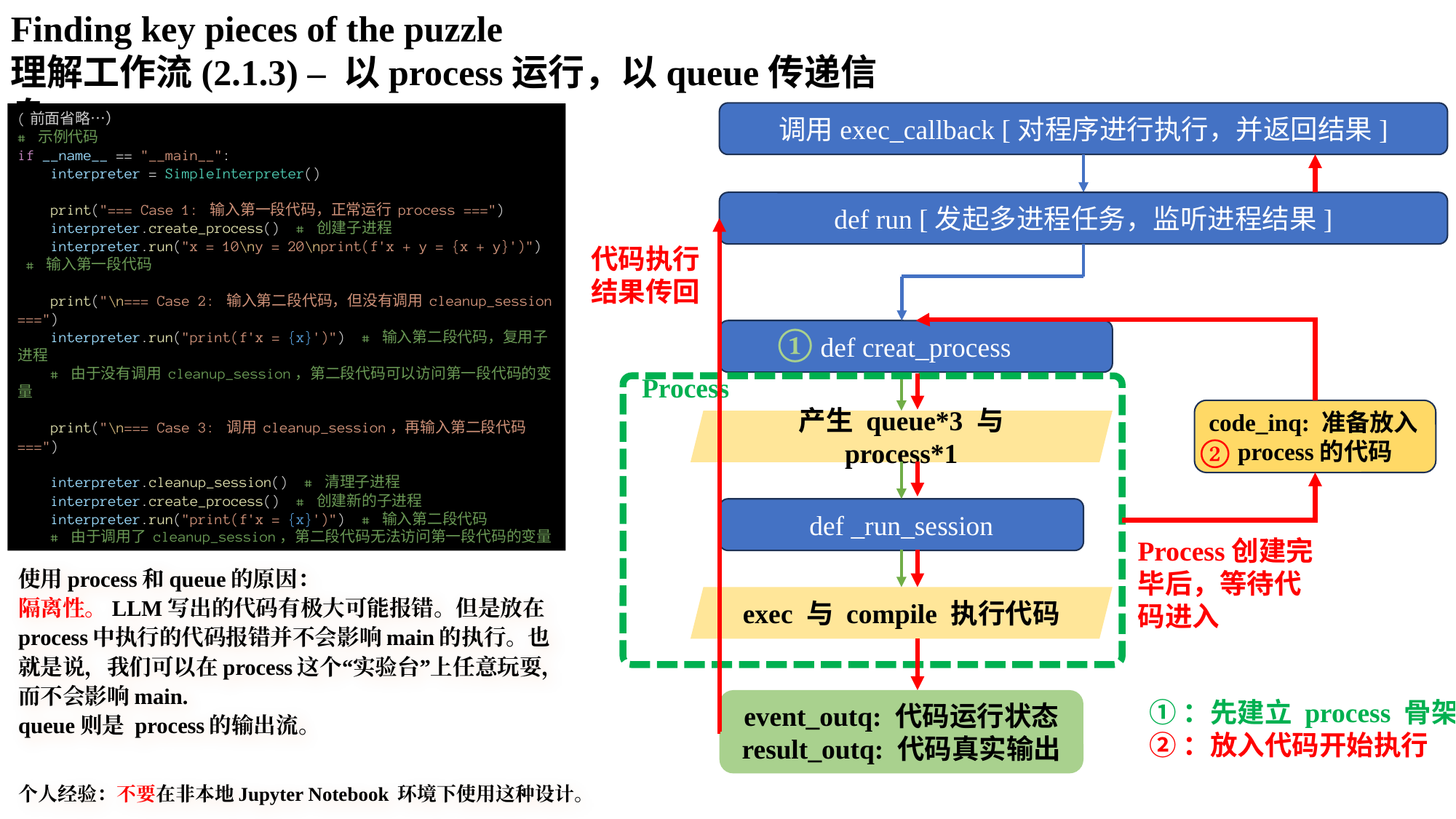

Finding key pieces of the puzzle
理解工作流(2.1.3) – 以process运行，以queue传递信息
调用exec_callback [对程序进行执行，并返回结果]
(前面省略…）
# 示例代码
if __name__ == "__main__":
    interpreter = SimpleInterpreter()
    print("=== Case 1: 输入第一段代码，正常运行 process ===")
    interpreter.create_process()  # 创建子进程
    interpreter.run("x = 10\ny = 20\nprint(f'x + y = {x + y}')")  # 输入第一段代码
    print("\n=== Case 2: 输入第二段代码，但没有调用 cleanup_session ===")
    interpreter.run("print(f'x = {x}')")  # 输入第二段代码，复用子进程
    # 由于没有调用 cleanup_session，第二段代码可以访问第一段代码的变量
    print("\n=== Case 3: 调用 cleanup_session，再输入第二段代码 ===")

    interpreter.cleanup_session()  # 清理子进程
    interpreter.create_process()  # 创建新的子进程
    interpreter.run("print(f'x = {x}')")  # 输入第二段代码
    # 由于调用了 cleanup_session，第二段代码无法访问第一段代码的变量
def run [发起多进程任务，监听进程结果]
代码执行
结果传回
①
def creat_process
Process

code_inq: 准备放入process的代码
产生 queue*3 与 process*1
②
def _run_session
Process创建完毕后，等待代码进入
使用process和queue的原因：
隔离性。LLM写出的代码有极大可能报错。但是放在process中执行的代码报错并不会影响main的执行。也就是说，我们可以在process这个“实验台”上任意玩耍，而不会影响main.
queue则是 process的输出流。
exec 与 compile 执行代码
event_outq: 代码运行状态
result_outq: 代码真实输出
①：先建立 process 骨架
②：放入代码开始执行
个人经验：不要在非本地Jupyter Notebook 环境下使用这种设计。